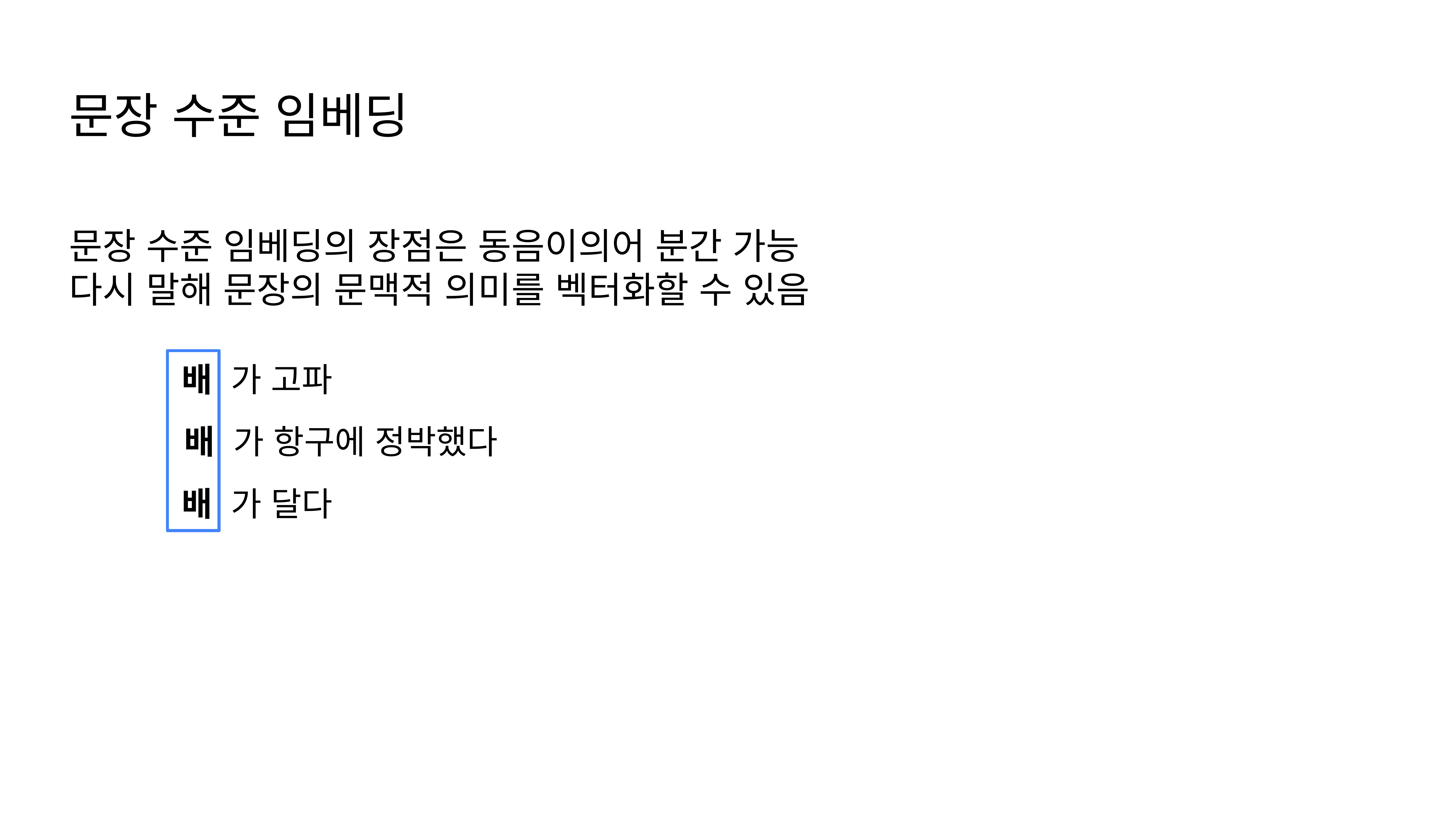

문장 수준 임베딩
문장 수준 임베딩의 장점은 동음이의어 분간 가능
다시 말해 문장의 문맥적 의미를 벡터화할 수 있음

배  가 고파
배  가 항구에 정박했다
배  가 달다